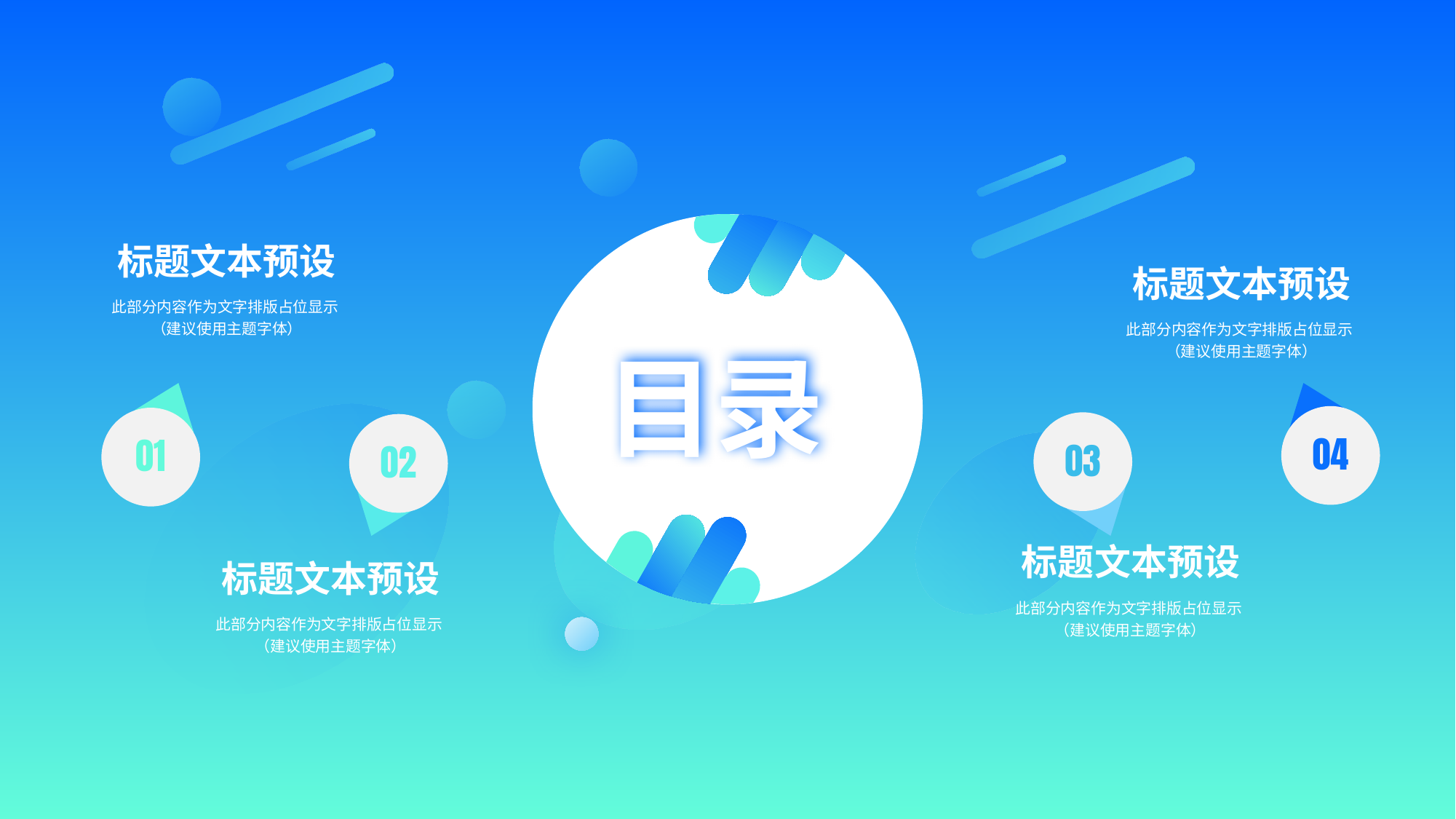

标题文本预设
此部分内容作为文字排版占位显示
（建议使用主题字体）

01
标题文本预设
此部分内容作为文字排版占位显示
（建议使用主题字体）

04
目录

03

标题文本预设
此部分内容作为文字排版占位显示
（建议使用主题字体）
02

标题文本预设
此部分内容作为文字排版占位显示
（建议使用主题字体）